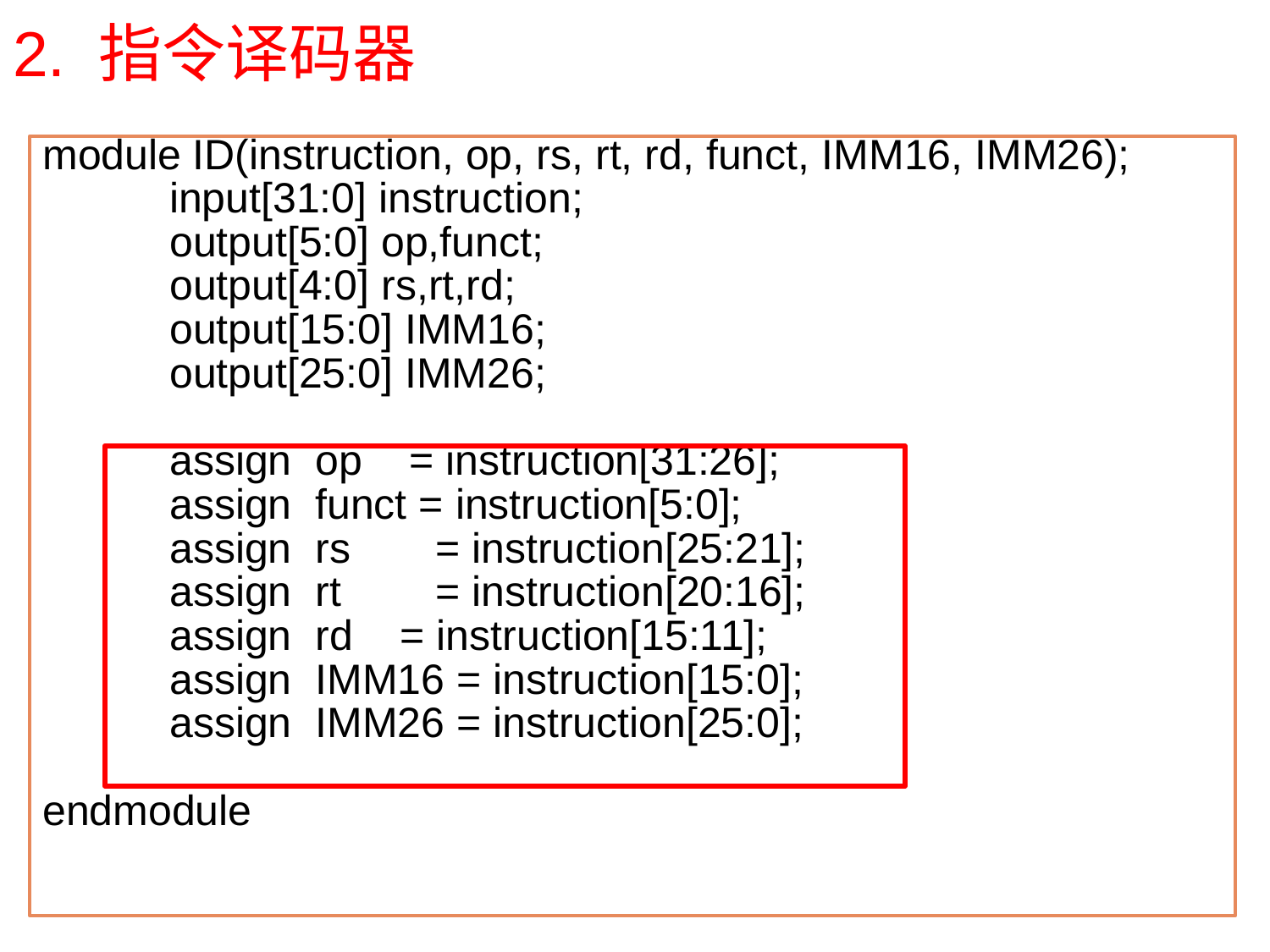

# 2. 指令译码器
module ID(instruction, op, rs, rt, rd, funct, IMM16, IMM26);
	input[31:0] instruction;
	output[5:0] op,funct;
	output[4:0] rs,rt,rd;
	output[15:0] IMM16;
	output[25:0] IMM26;

	assign  op    = instruction[31:26];
	assign  funct = instruction[5:0];
	assign  rs 	 = instruction[25:21];
	assign  rt	 = instruction[20:16];
	assign  rd    = instruction[15:11];
	assign  IMM16 = instruction[15:0];
	assign  IMM26 = instruction[25:0];

endmodule